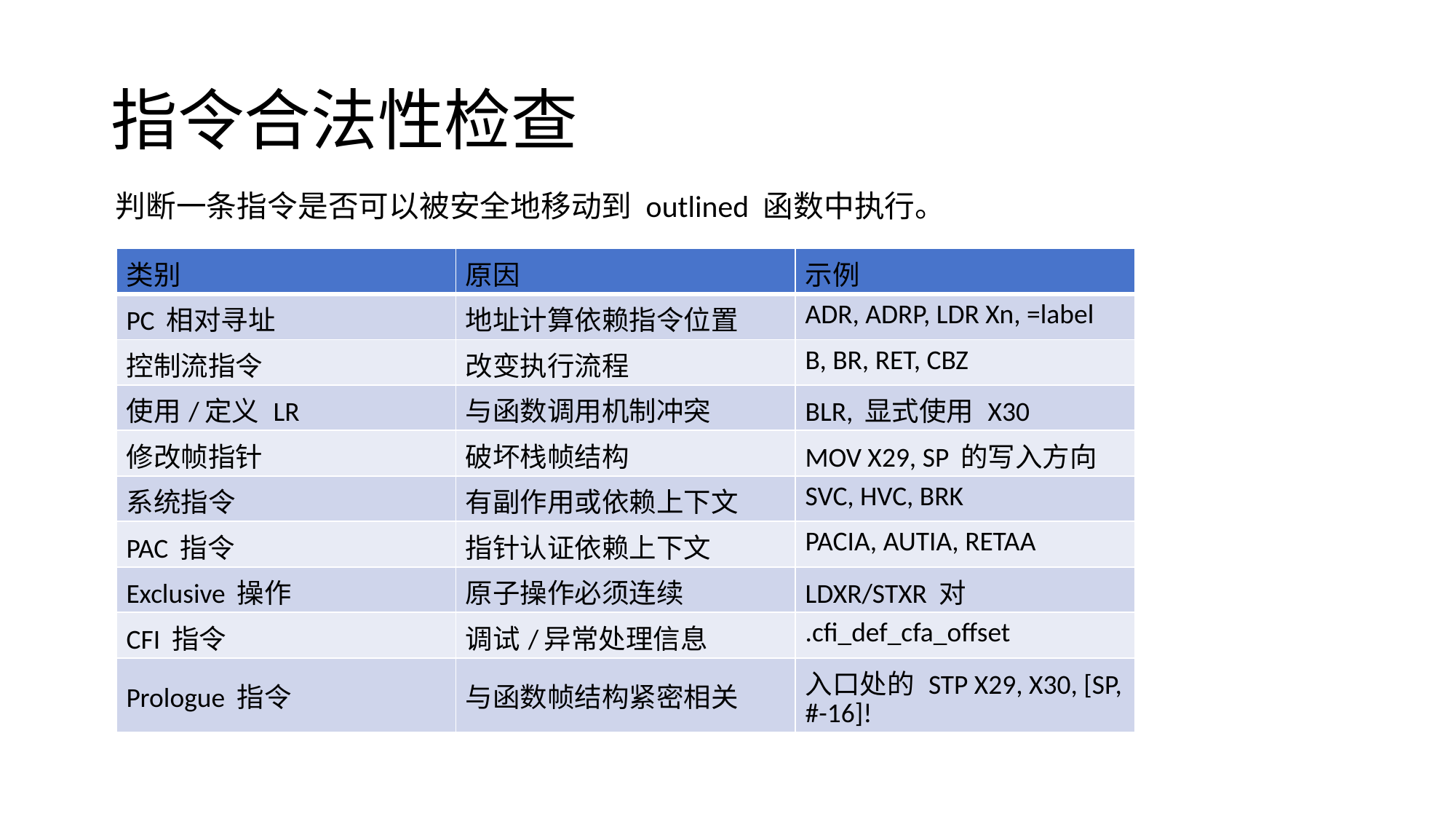

# 指令合法性检查
判断一条指令是否可以被安全地移动到 outlined 函数中执行。
| 类别 | 原因 | 示例 |
| --- | --- | --- |
| PC 相对寻址 | 地址计算依赖指令位置 | ADR, ADRP, LDR Xn, =label |
| 控制流指令 | 改变执行流程 | B, BR, RET, CBZ |
| 使用/定义 LR | 与函数调用机制冲突 | BLR, 显式使用 X30 |
| 修改帧指针 | 破坏栈帧结构 | MOV X29, SP 的写入方向 |
| 系统指令 | 有副作用或依赖上下文 | SVC, HVC, BRK |
| PAC 指令 | 指针认证依赖上下文 | PACIA, AUTIA, RETAA |
| Exclusive 操作 | 原子操作必须连续 | LDXR/STXR 对 |
| CFI 指令 | 调试/异常处理信息 | .cfi\_def\_cfa\_offset |
| Prologue 指令 | 与函数帧结构紧密相关 | 入口处的 STP X29, X30, [SP, #-16]! |